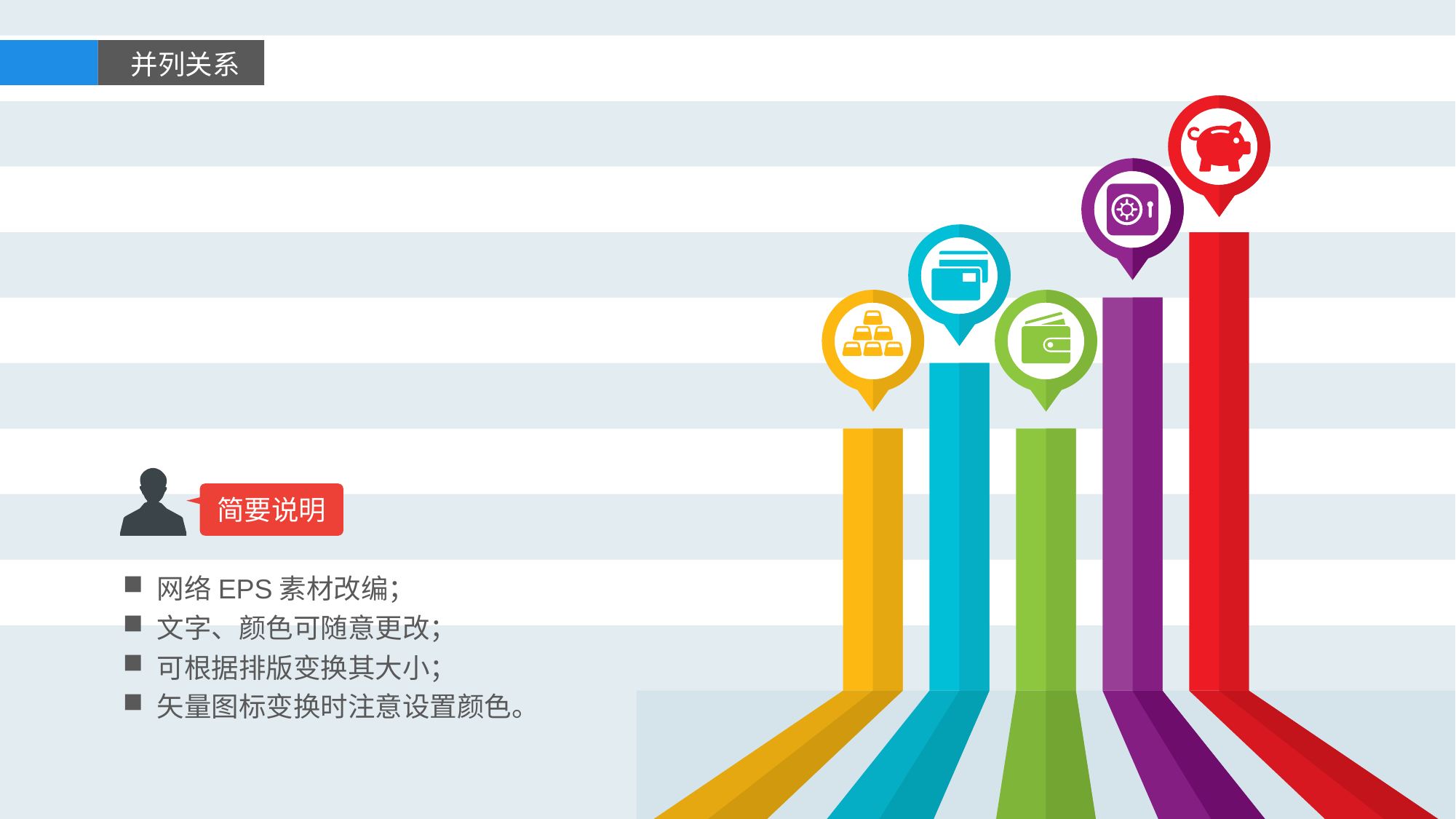

并列关系

简要说明

网络EPS素材改编；
文字、颜色可随意更改；
可根据排版变换其大小；
矢量图标变换时注意设置颜色。